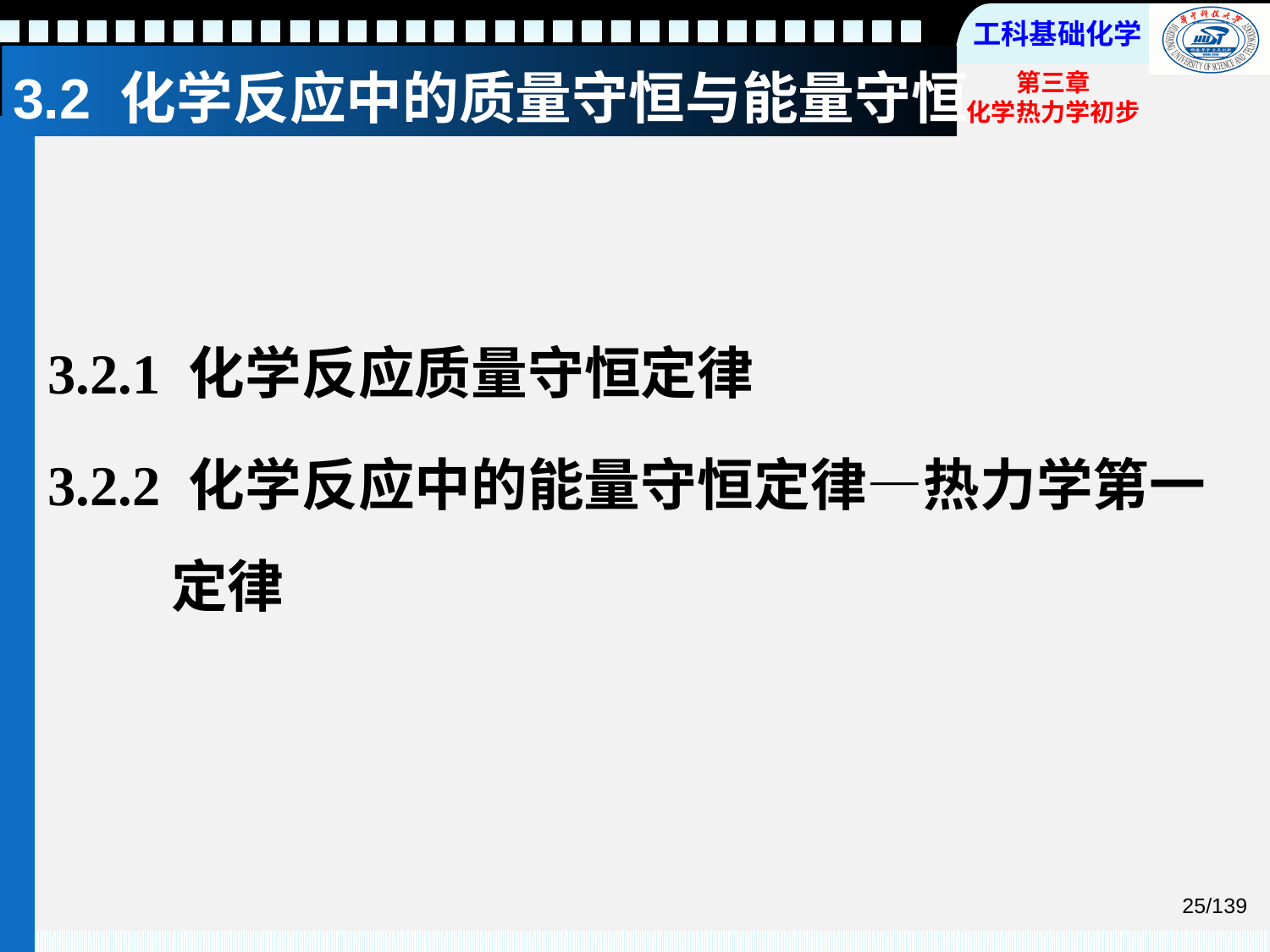

# 3.2 化学反应中的质量守恒与能量守恒
3.2.1 化学反应质量守恒定律
3.2.2 化学反应中的能量守恒定律—热力学第一定律